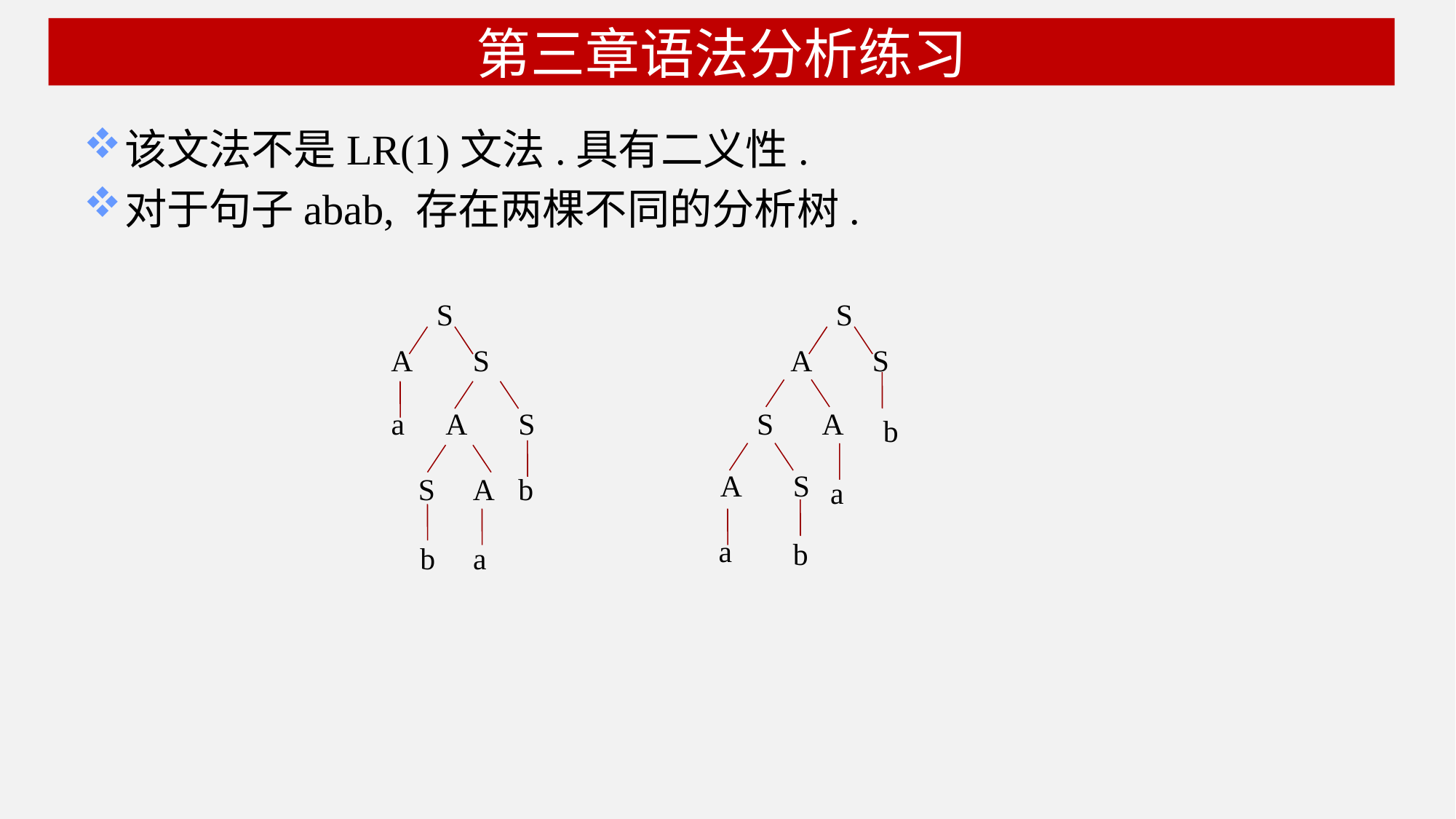

# 第三章语法分析练习
该文法不是LR(1)文法.具有二义性.
对于句子abab, 存在两棵不同的分析树.

S

A
S

a
A
S

S
A
b

b
a
S

A
S

S
A
b

A
S
a

a
b